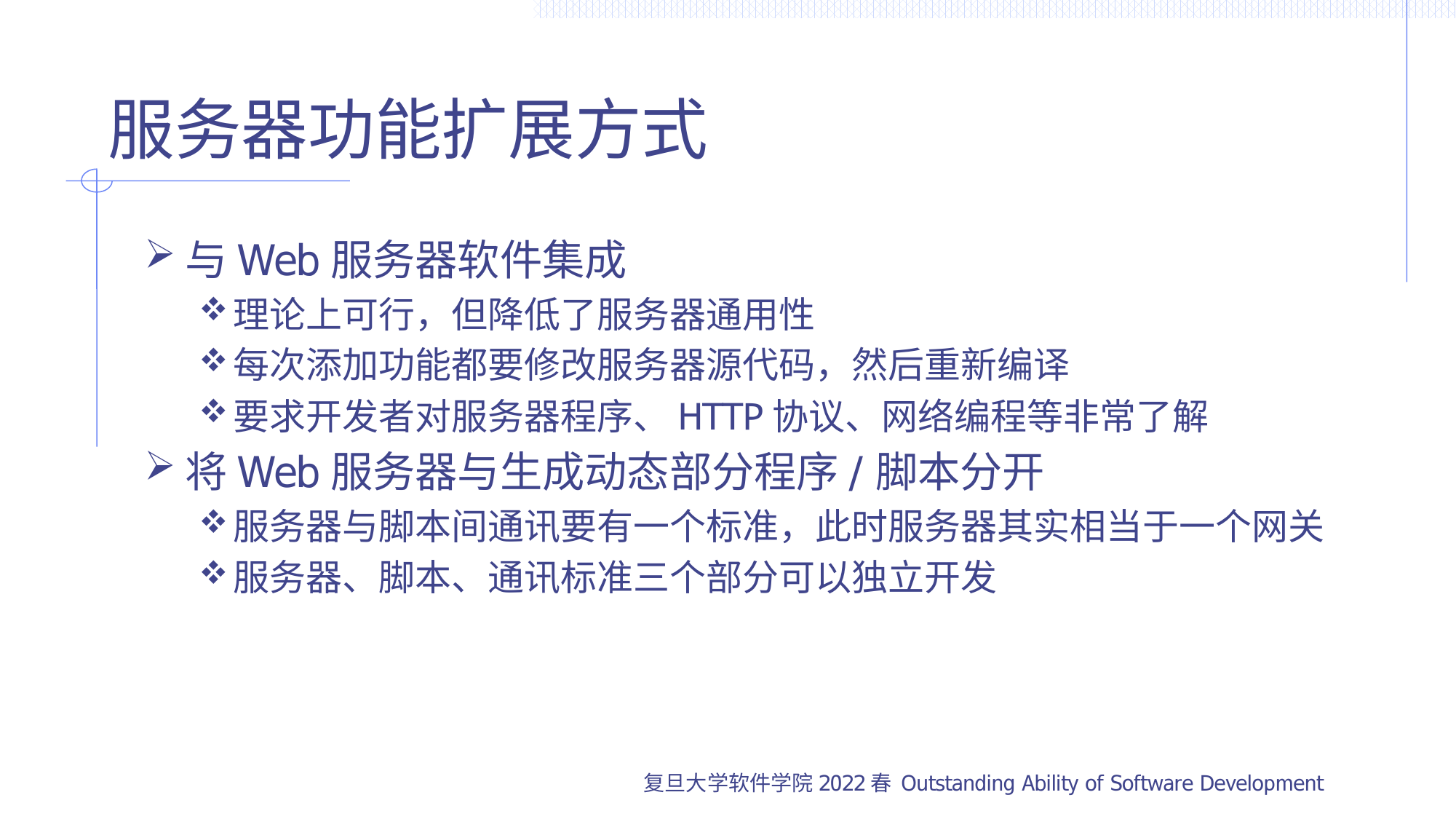

# 服务器功能扩展方式
与Web服务器软件集成
理论上可行，但降低了服务器通用性
每次添加功能都要修改服务器源代码，然后重新编译
要求开发者对服务器程序、HTTP协议、网络编程等非常了解
将Web服务器与生成动态部分程序/脚本分开
服务器与脚本间通讯要有一个标准，此时服务器其实相当于一个网关
服务器、脚本、通讯标准三个部分可以独立开发